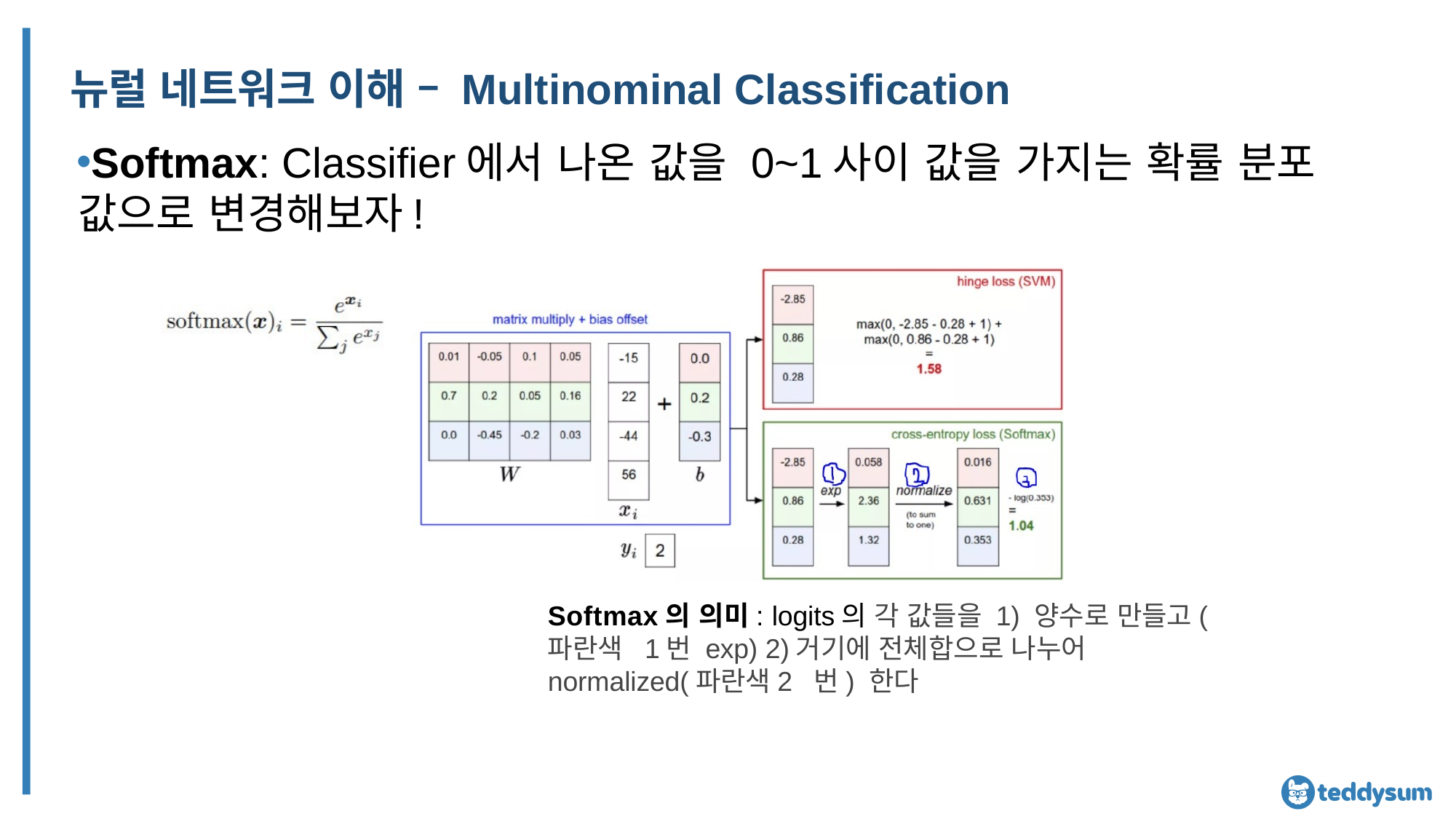

# 뉴럴 네트워크 이해 – Multinominal Classification
Softmax: Classifier에서 나온 값을 0~1사이 값을 가지는 확률 분포 값으로 변경해보자!

Softmax의 의미: logits의 각 값들을 1) 양수로 만들고(파란색  1번 exp) 2)거기에 전체합으로 나누어 normalized(파란색2  번) 한다